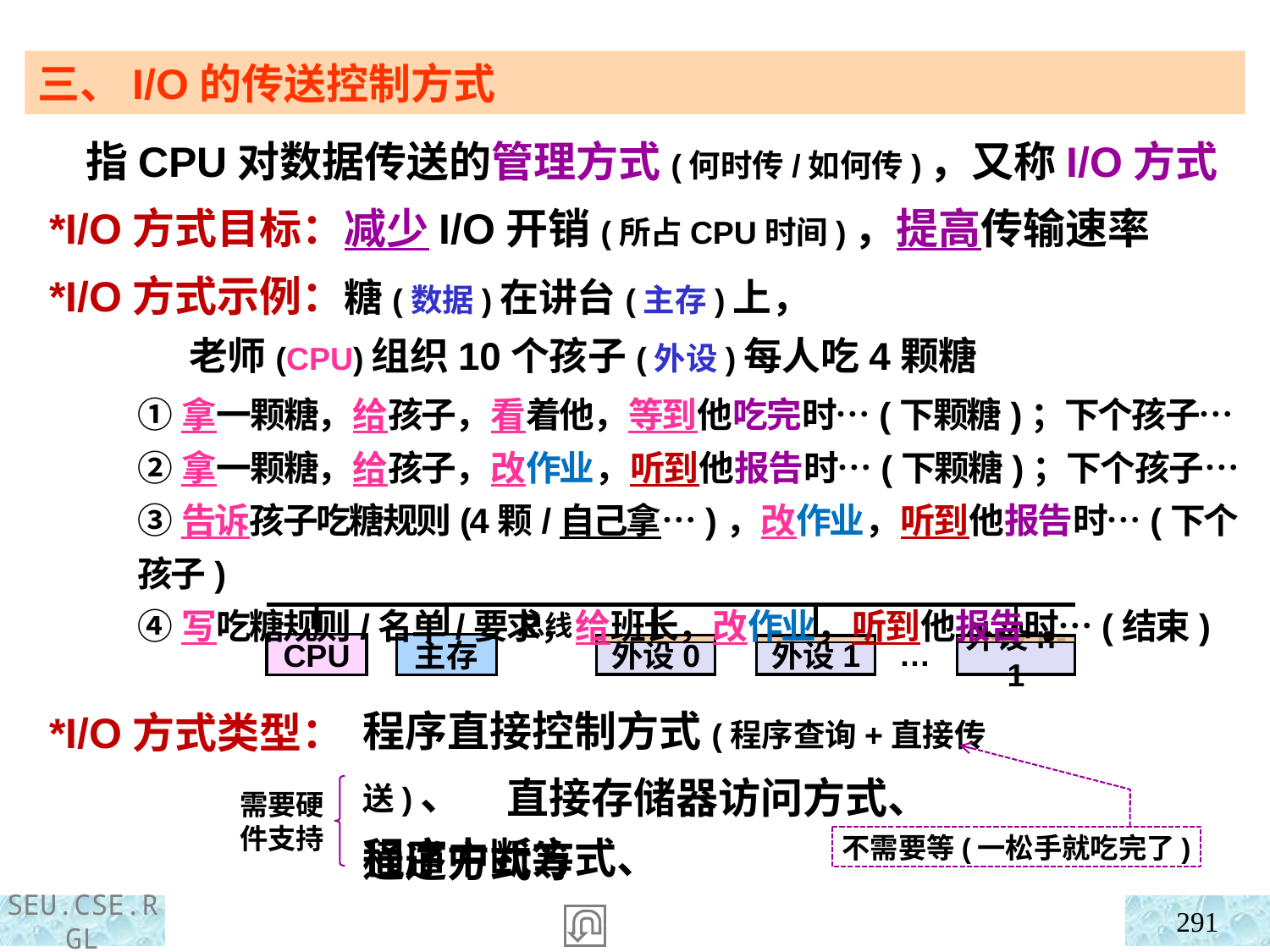

三、I/O的传送控制方式
    指CPU对数据传送的管理方式(何时传/如何传)，又称I/O方式
 *I/O方式目标：减少I/O开销(所占CPU时间)，提高传输速率
 *I/O方式示例：糖(数据)在讲台(主存)上，
                老师(CPU)组织10个孩子(外设)每人吃4颗糖
①拿一颗糖，给孩子，看着他，等到他吃完时…(下颗糖)；下个孩子…
②拿一颗糖，给孩子，改作业，听到他报告时…(下颗糖)；下个孩子…
③告诉孩子吃糖规则(4颗/自己拿…)，改作业，听到他报告时…(下个孩子)
④写吃糖规则/名单/要求，给班长，改作业，听到他报告时…(结束)
总线
CPU
主存
外设0
外设1
外设n-1

…
程序直接控制方式(程序查询+直接传送)、
程序中断方式、
 *I/O方式类型：
              直接存储器访问方式、
通道方式等

需要硬件支持
不需要等(一松手就吃完了)
291